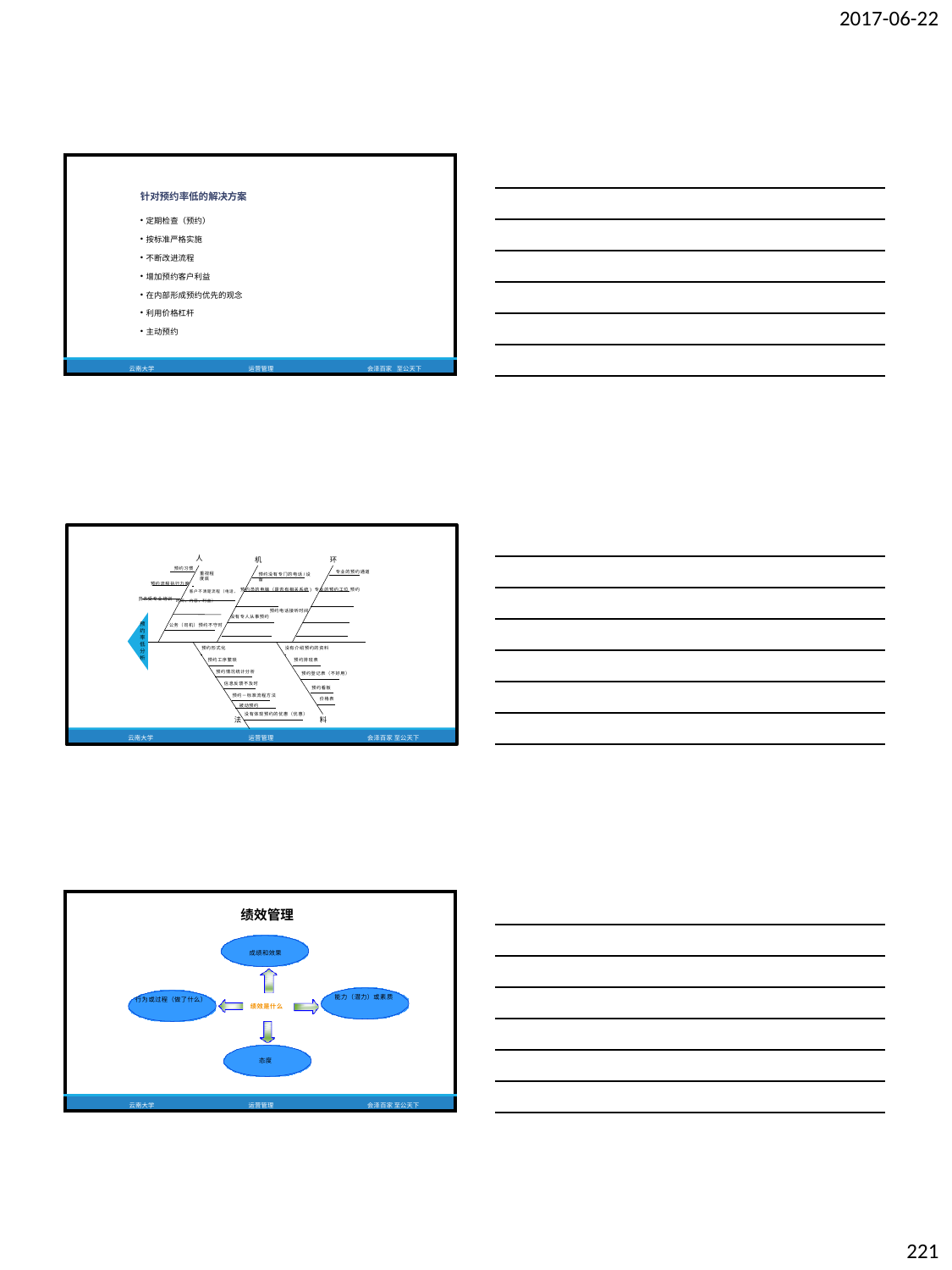

2017-06-22
| 针对预约率低的解决方案 |  |  |  |
| --- | --- | --- | --- |
| 定期检查（预约） |  |  |  |
| 按标准严格实施 |  |  |  |
| 不断改进流程 |  |  |  |
| 增加预约客户利益 |  |  |  |
| 在内部形成预约优先的观念 |  |  |  |
| 利用价格杠杆 |  |  |  |
| 主动预约 |  |  |  |
| 云南大学 | 运营管理 | 会泽百家 | 至公天下 |

人
机
环
专业的预约通道

预约习惯
重视程度底
预约流程执行力度

预约没有专门的电话/设备

客户不清楚流程（电话， 预约员的电脑（是否有相关系统) 专业的预约工位 预约员未受专业培训 时间，内容，利益）
预约电话接听时间
没有专人从事预约

预 约 率 低 分 析
公务（司机）预约不守时

预约形式化
没有介绍预约的资料

预约排班表

预约工序繁琐

预约情况统计分析
预约登记表（不好用）

信息反馈不及时

预约看板

预约－标准流程方法

被动预约
没有体现预约的优惠（优惠）
法

价格表

料

云南大学
运营管理
会泽百家 至公天下

| 行为或过程（做了什么） | 绩效管理 成绩和效果 绩效是什么 态度 | 能力（潜力）或素质 |
| --- | --- | --- |
| 云南大学 | 运营管理 | 会泽百家 至公天下 |

221